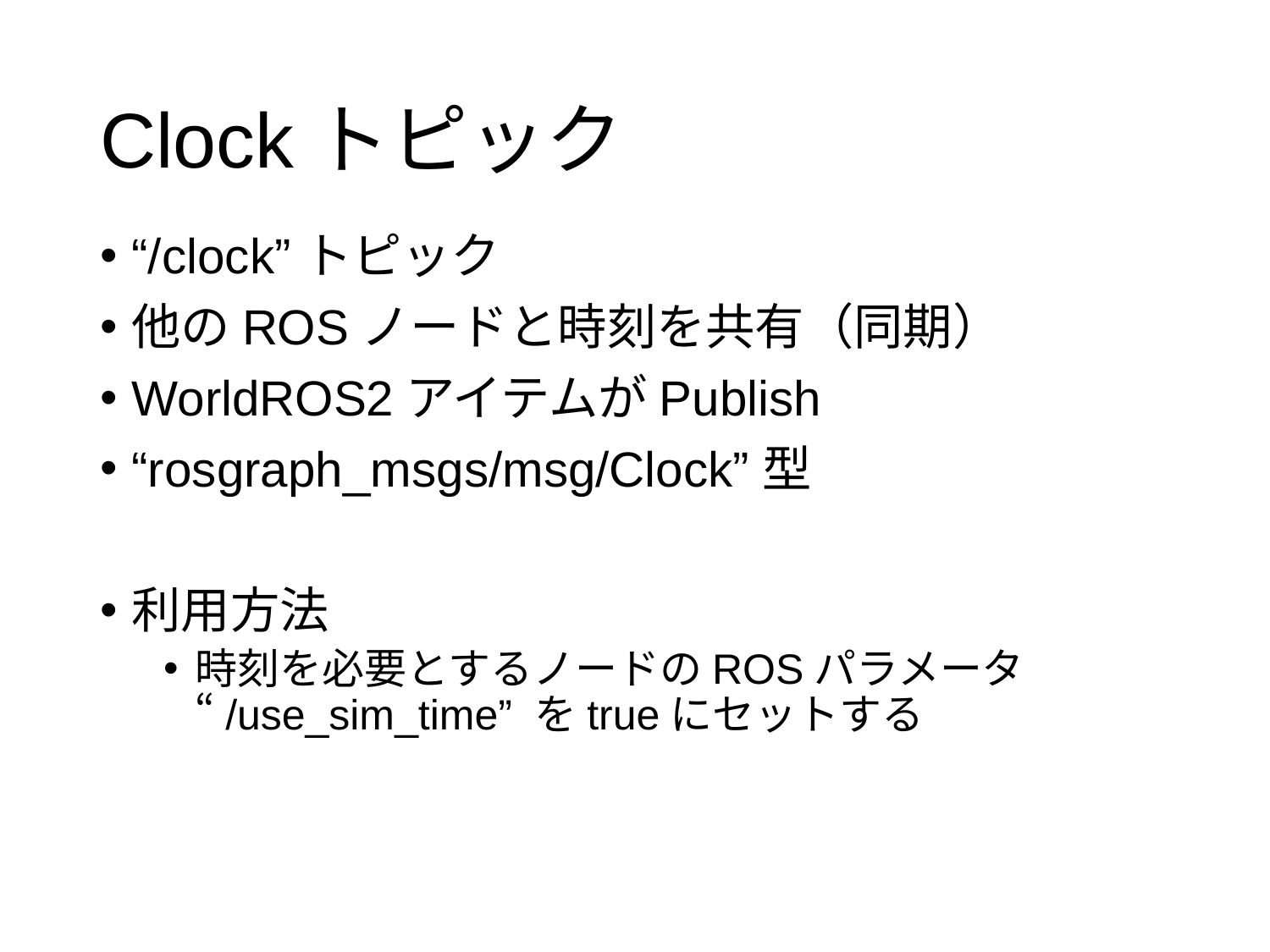

# Clockトピック
“/clock”トピック
他のROSノードと時刻を共有（同期）
WorldROS2アイテムがPublish
“rosgraph_msgs/msg/Clock”型

利用方法
時刻を必要とするノードのROSパラメータ “/use_sim_time” をtrueにセットする